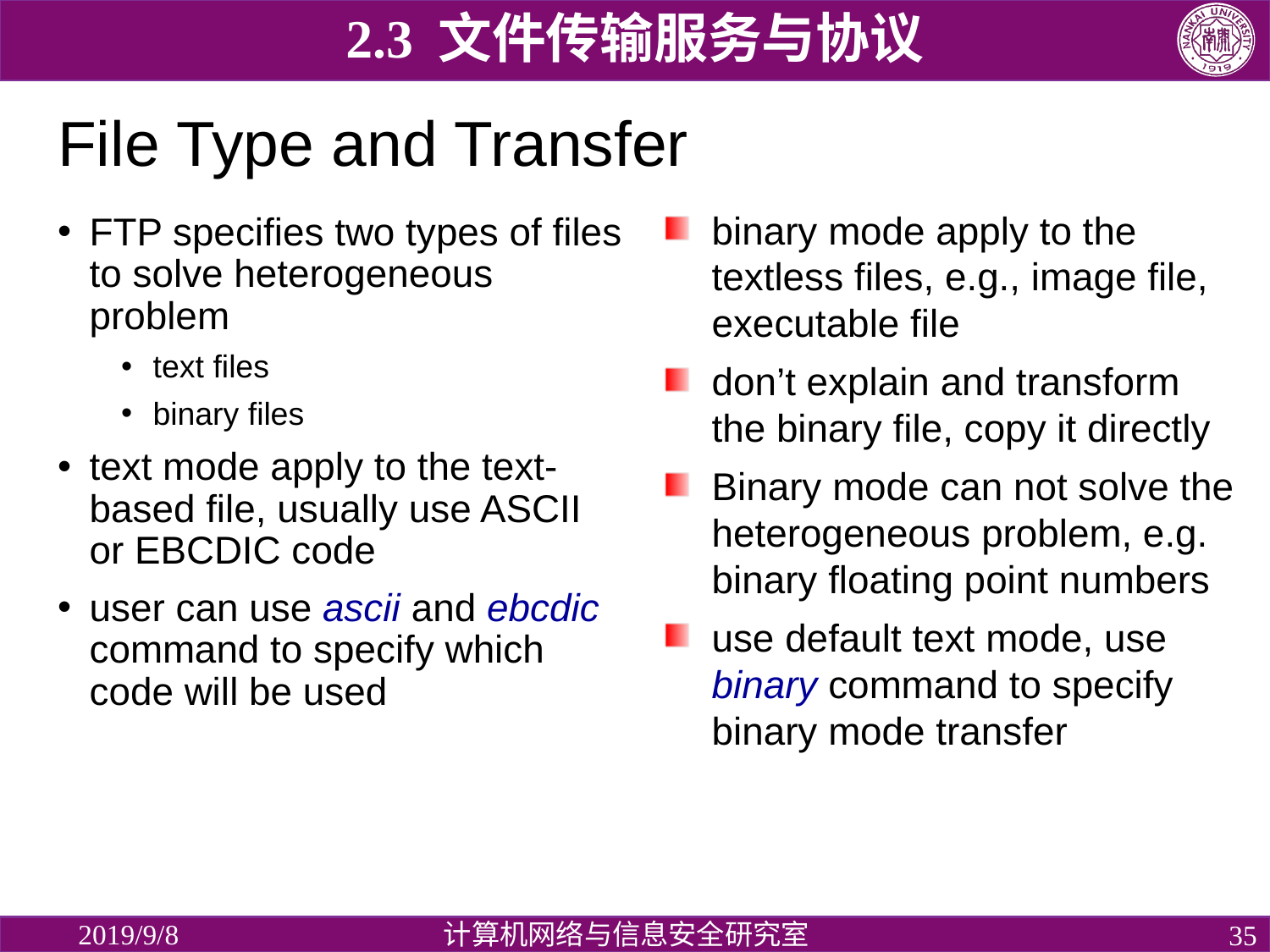

2.3 文件传输服务与协议
# File Type and Transfer
binary mode apply to the textless files, e.g., image file, executable file
don’t explain and transform the binary file, copy it directly
Binary mode can not solve the heterogeneous problem, e.g. binary floating point numbers
use default text mode, use binary command to specify binary mode transfer
FTP specifies two types of files to solve heterogeneous problem
text files
binary files
text mode apply to the text-based file, usually use ASCII or EBCDIC code
user can use ascii and ebcdic command to specify which code will be used